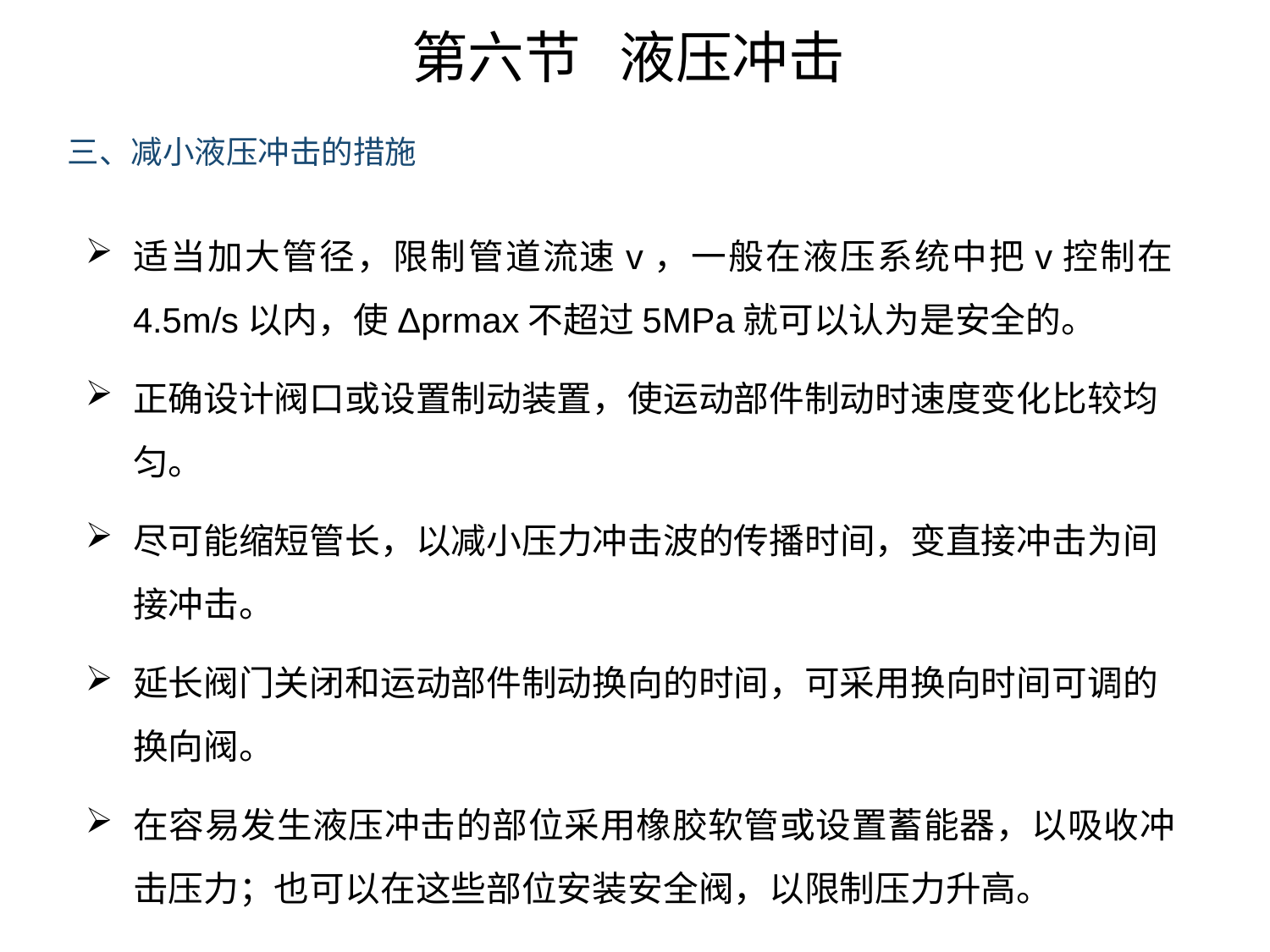

第六节   液压冲击
三、减小液压冲击的措施
适当加大管径，限制管道流速v，一般在液压系统中把v控制在4.5m/s以内，使Δprmax不超过5MPa就可以认为是安全的。
正确设计阀口或设置制动装置，使运动部件制动时速度变化比较均匀。
尽可能缩短管长，以减小压力冲击波的传播时间，变直接冲击为间接冲击。
延长阀门关闭和运动部件制动换向的时间，可采用换向时间可调的换向阀。
在容易发生液压冲击的部位采用橡胶软管或设置蓄能器，以吸收冲击压力；也可以在这些部位安装安全阀，以限制压力升高。
64